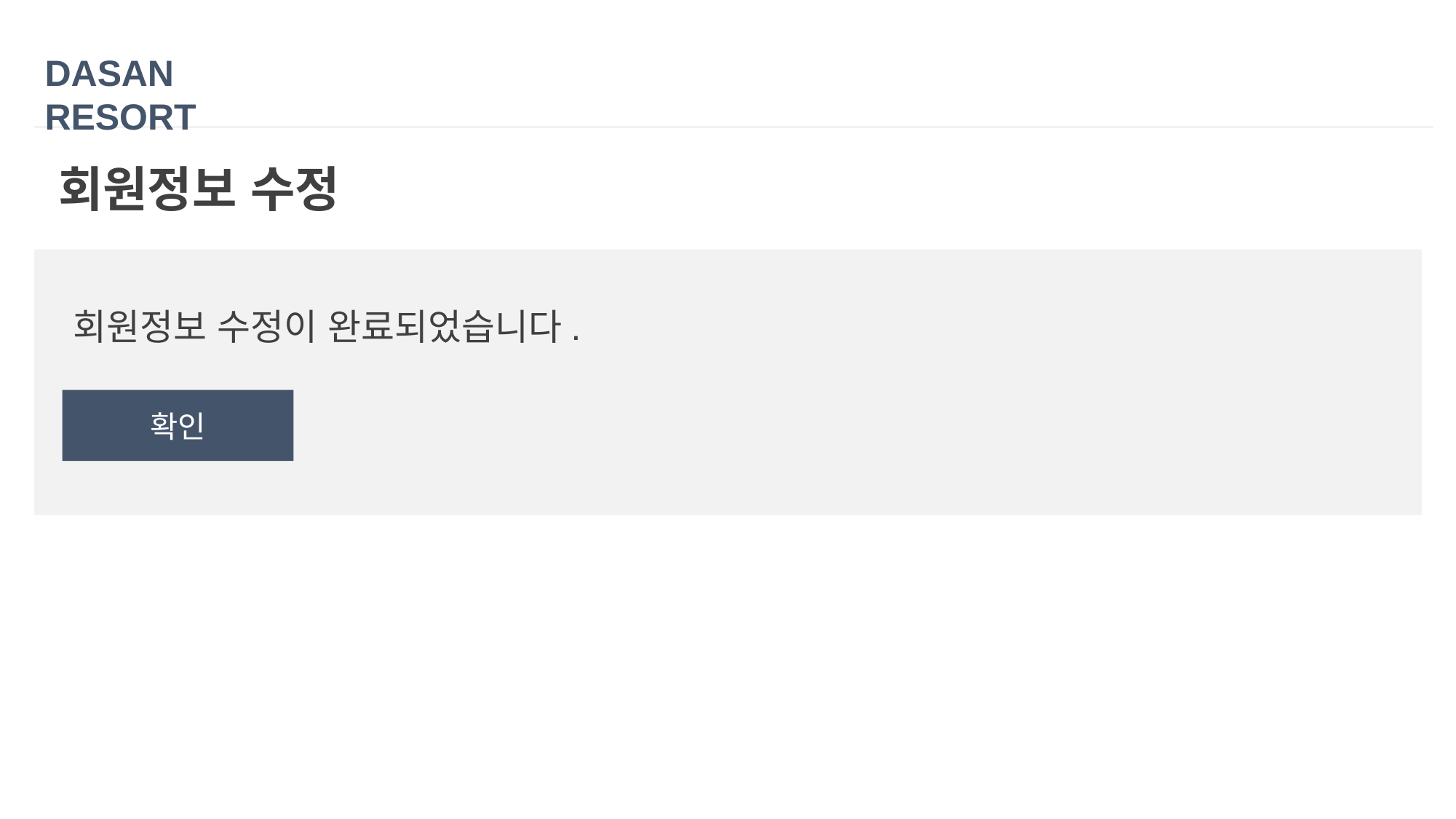

DASAN RESORT
회원정보 수정

회원정보 수정이 완료되었습니다.
확인